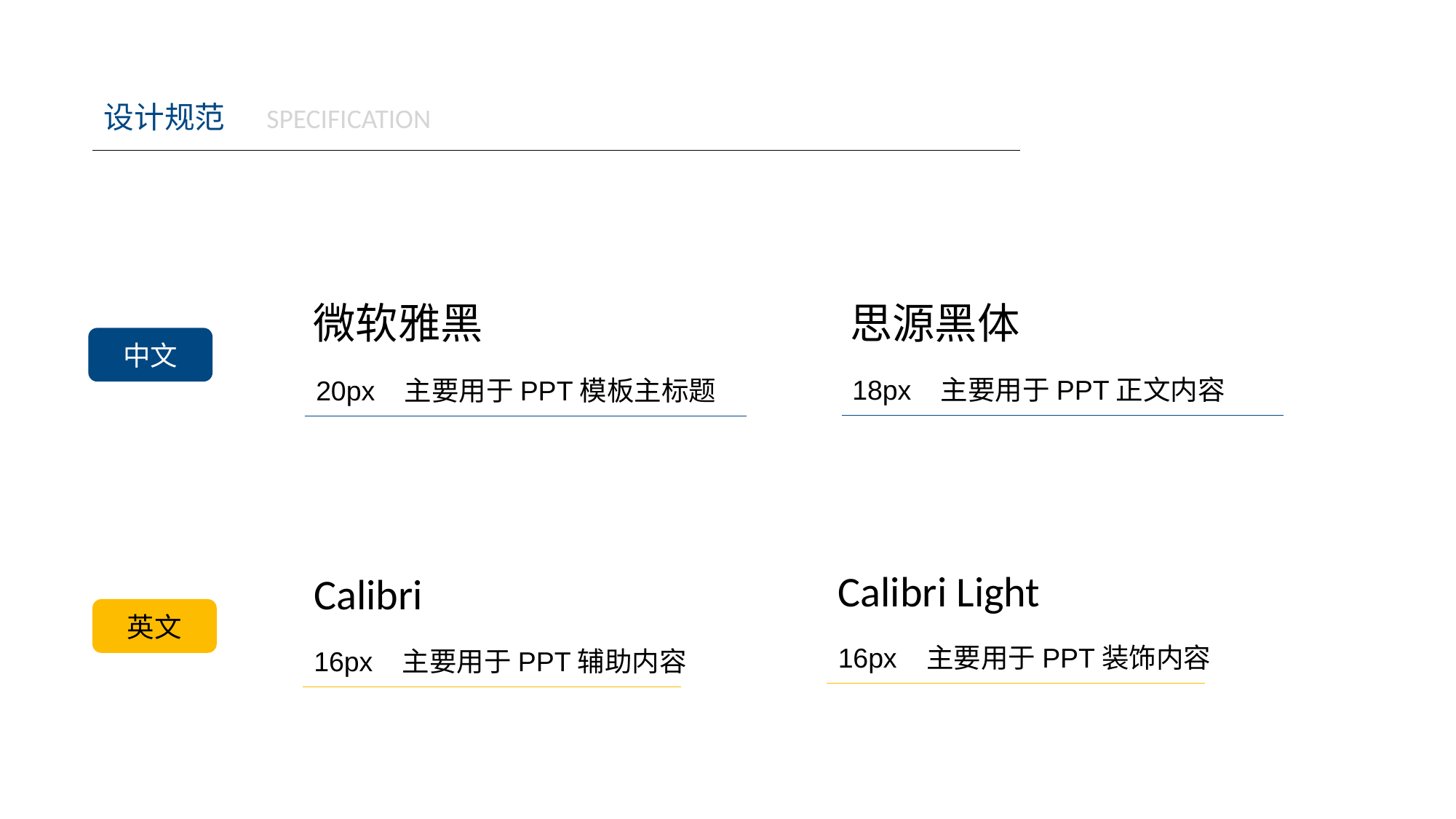

设计规范
SPECIFICATION
微软雅黑
20px   主要用于PPT模板主标题
思源黑体
中文
18px   主要用于PPT正文内容
Calibri Light
16px   主要用于PPT装饰内容
Calibri
16px   主要用于PPT辅助内容
英文